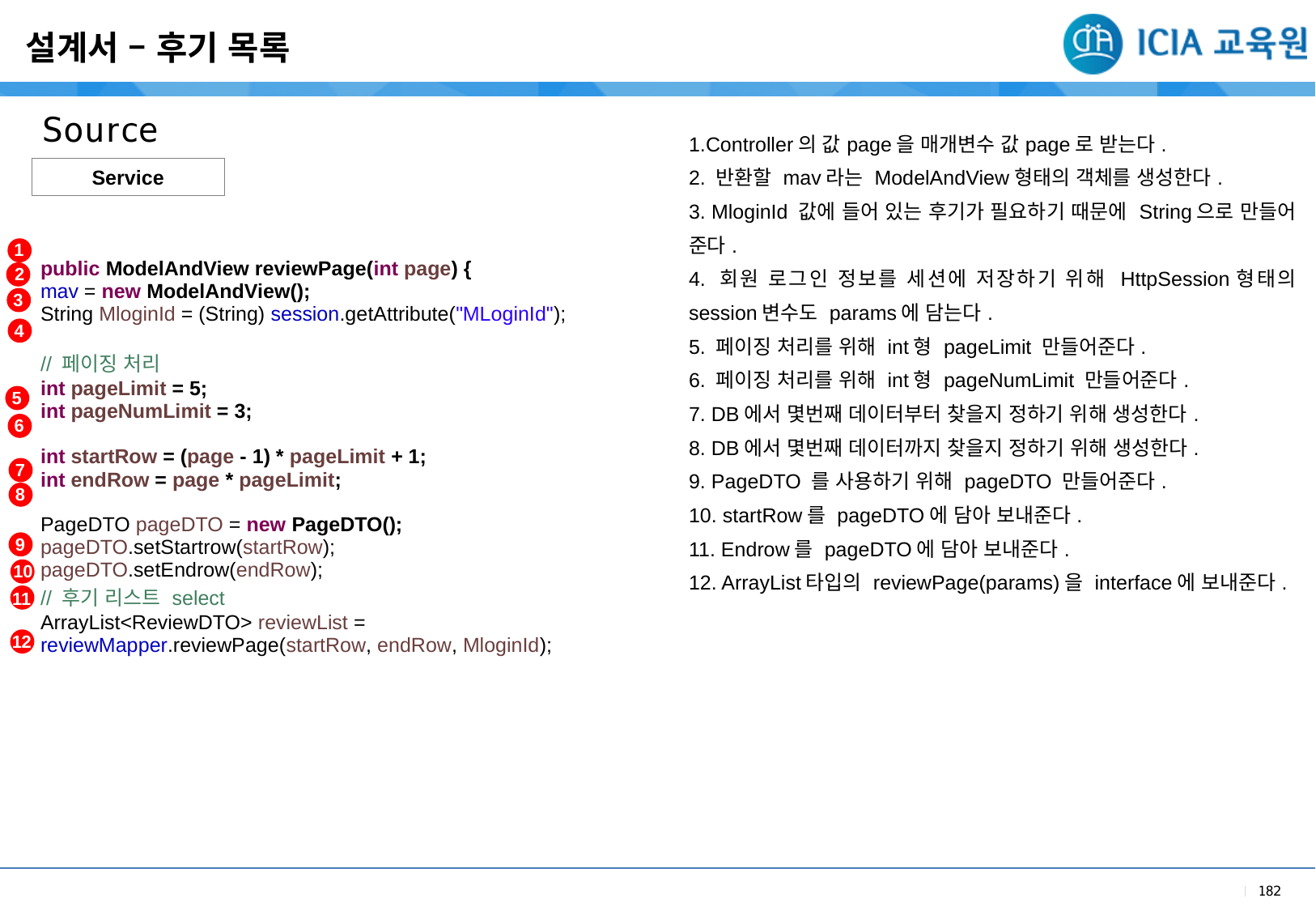

설계서 – 후기 목록
|  |
| --- |
| 1.Controller의 값page을 매개변수 값page로 받는다. 2. 반환할 mav라는 ModelAndView형태의 객체를 생성한다. 3. MloginId 값에 들어 있는 후기가 필요하기 때문에 String으로 만들어 준다. 4. 회원 로그인 정보를 세션에 저장하기 위해 HttpSession형태의 session변수도 params에 담는다. 5. 페이징 처리를 위해 int형 pageLimit 만들어준다. 6. 페이징 처리를 위해 int형 pageNumLimit 만들어준다. 7. DB에서 몇번째 데이터부터 찾을지 정하기 위해 생성한다. 8. DB에서 몇번째 데이터까지 찾을지 정하기 위해 생성한다. 9. PageDTO 를 사용하기 위해 pageDTO 만들어준다. 10. startRow를 pageDTO에 담아 보내준다. 11. Endrow를 pageDTO에 담아 보내준다. 12. ArrayList타입의 reviewPage(params)을 interface에 보내준다. |
Source
|  |
| --- |
| public ModelAndView reviewPage(int page) { mav = new ModelAndView(); String MloginId = (String) session.getAttribute("MLoginId"); // 페이징 처리 int pageLimit = 5; int pageNumLimit = 3; int startRow = (page - 1) \* pageLimit + 1; int endRow = page \* pageLimit; PageDTO pageDTO = new PageDTO(); pageDTO.setStartrow(startRow); pageDTO.setEndrow(endRow); // 후기 리스트 select ArrayList<ReviewDTO> reviewList = reviewMapper.reviewPage(startRow, endRow, MloginId); |
|  |
Service
1

2

3

4

5

6

7

8

9

10

11

12